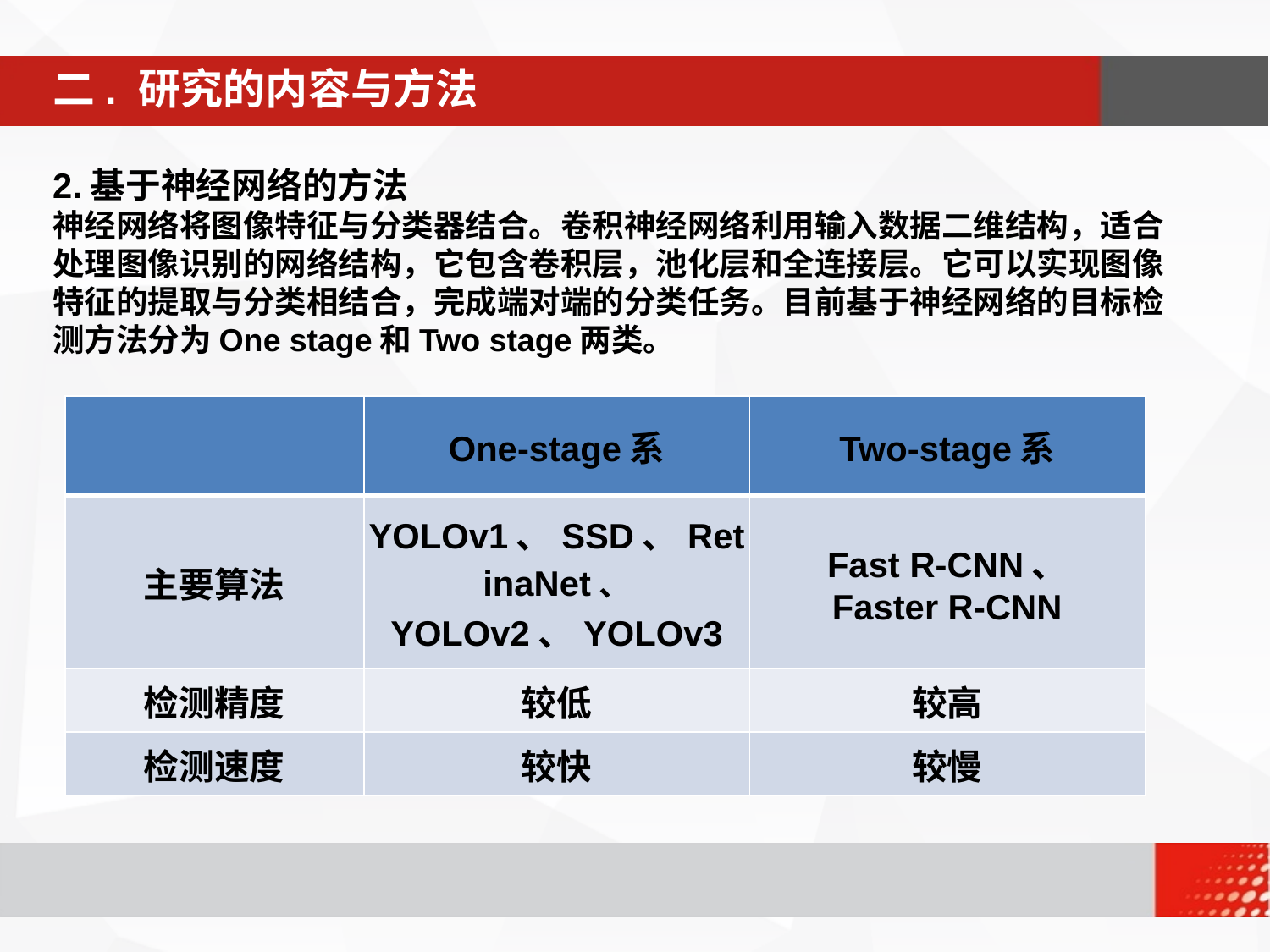

二. 研究的内容与方法
2.基于神经网络的方法
神经网络将图像特征与分类器结合。卷积神经网络利用输入数据二维结构，适合处理图像识别的网络结构，它包含卷积层，池化层和全连接层。它可以实现图像特征的提取与分类相结合，完成端对端的分类任务。目前基于神经网络的目标检测方法分为One stage和Two stage两类。
|  | One-stage系 | Two-stage系 |
| --- | --- | --- |
| 主要算法 | YOLOv1、SSD、RetinaNet、 YOLOv2、YOLOv3 | Fast R-CNN、 Faster R-CNN |
| 检测精度 | 较低 | 较高 |
| 检测速度 | 较快 | 较慢 |